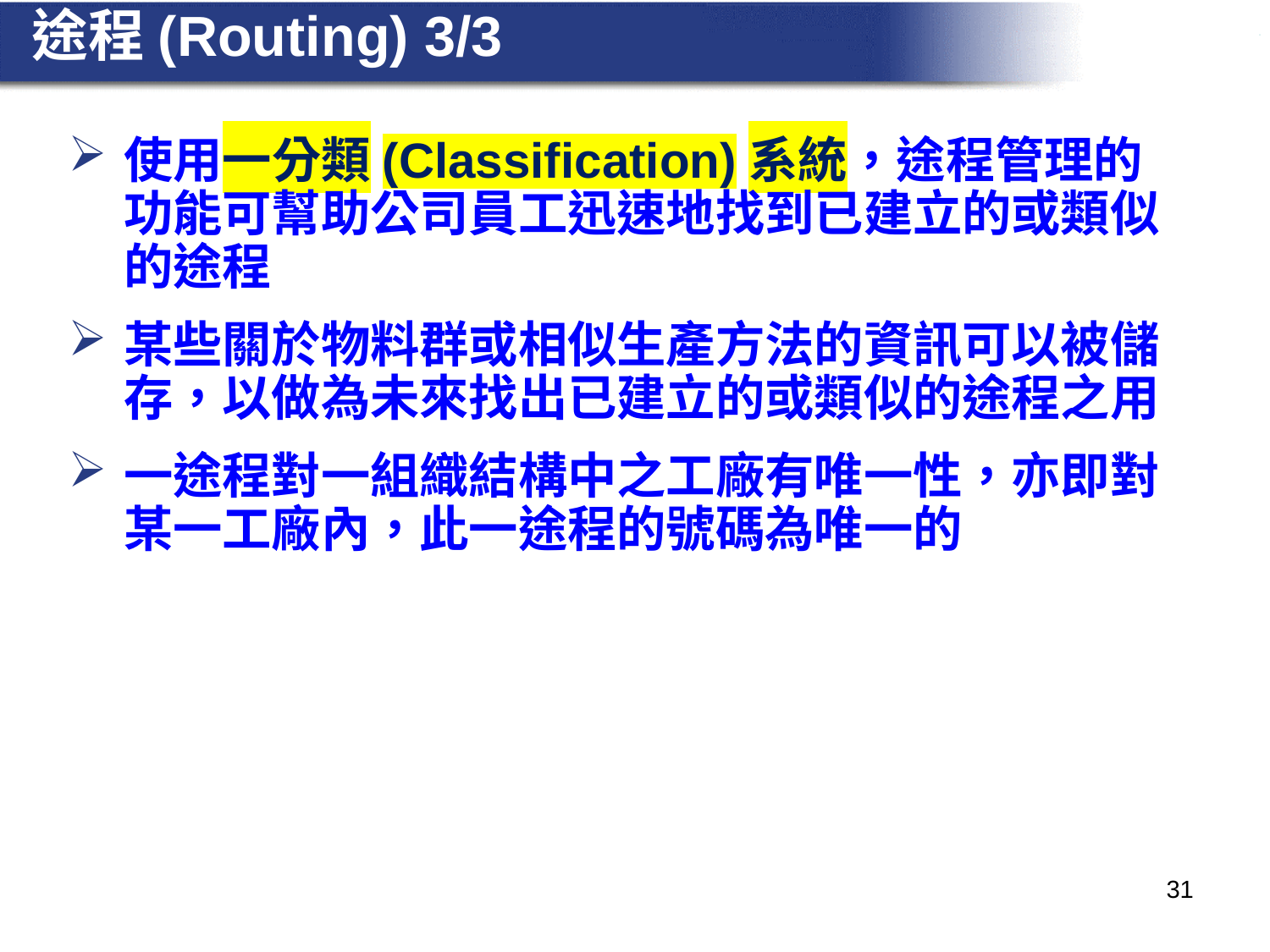

# 途程(Routing) 3/3
使用一分類(Classification)系統，途程管理的功能可幫助公司員工迅速地找到已建立的或類似的途程
某些關於物料群或相似生產方法的資訊可以被儲存，以做為未來找出已建立的或類似的途程之用
一途程對一組織結構中之工廠有唯一性，亦即對某一工廠內，此一途程的號碼為唯一的
31